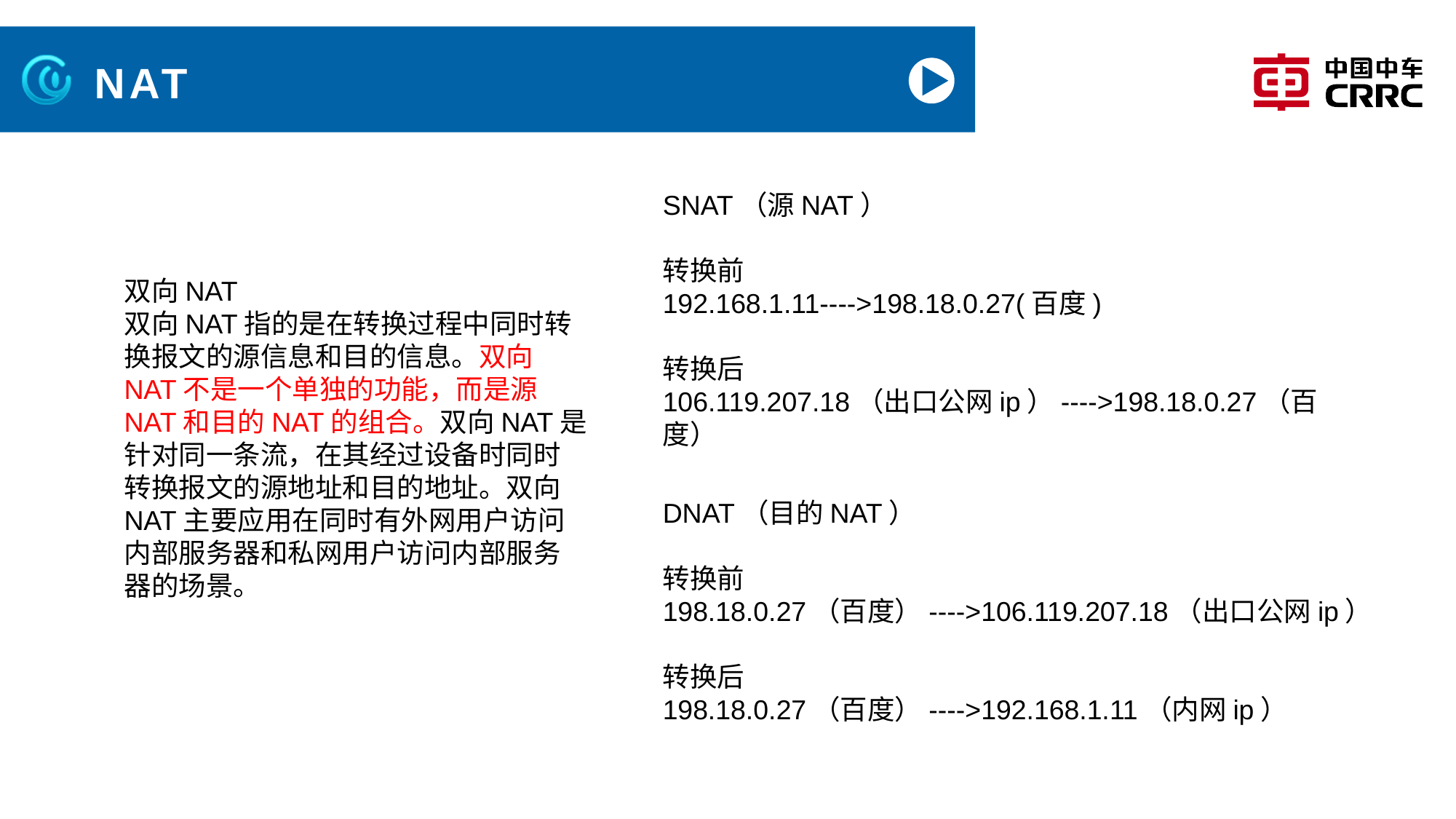

# NAT
SNAT（源NAT）

转换前
192.168.1.11---->198.18.0.27(百度)

转换后
106.119.207.18（出口公网ip）---->198.18.0.27（百度）

双向NAT
双向NAT指的是在转换过程中同时转换报文的源信息和目的信息。双向NAT不是一个单独的功能，而是源NAT和目的NAT的组合。双向NAT是针对同一条流，在其经过设备时同时转换报文的源地址和目的地址。双向NAT主要应用在同时有外网用户访问内部服务器和私网用户访问内部服务器的场景。
DNAT（目的NAT）

转换前
198.18.0.27（百度）---->106.119.207.18（出口公网ip）

转换后
198.18.0.27（百度）---->192.168.1.11（内网ip）

18